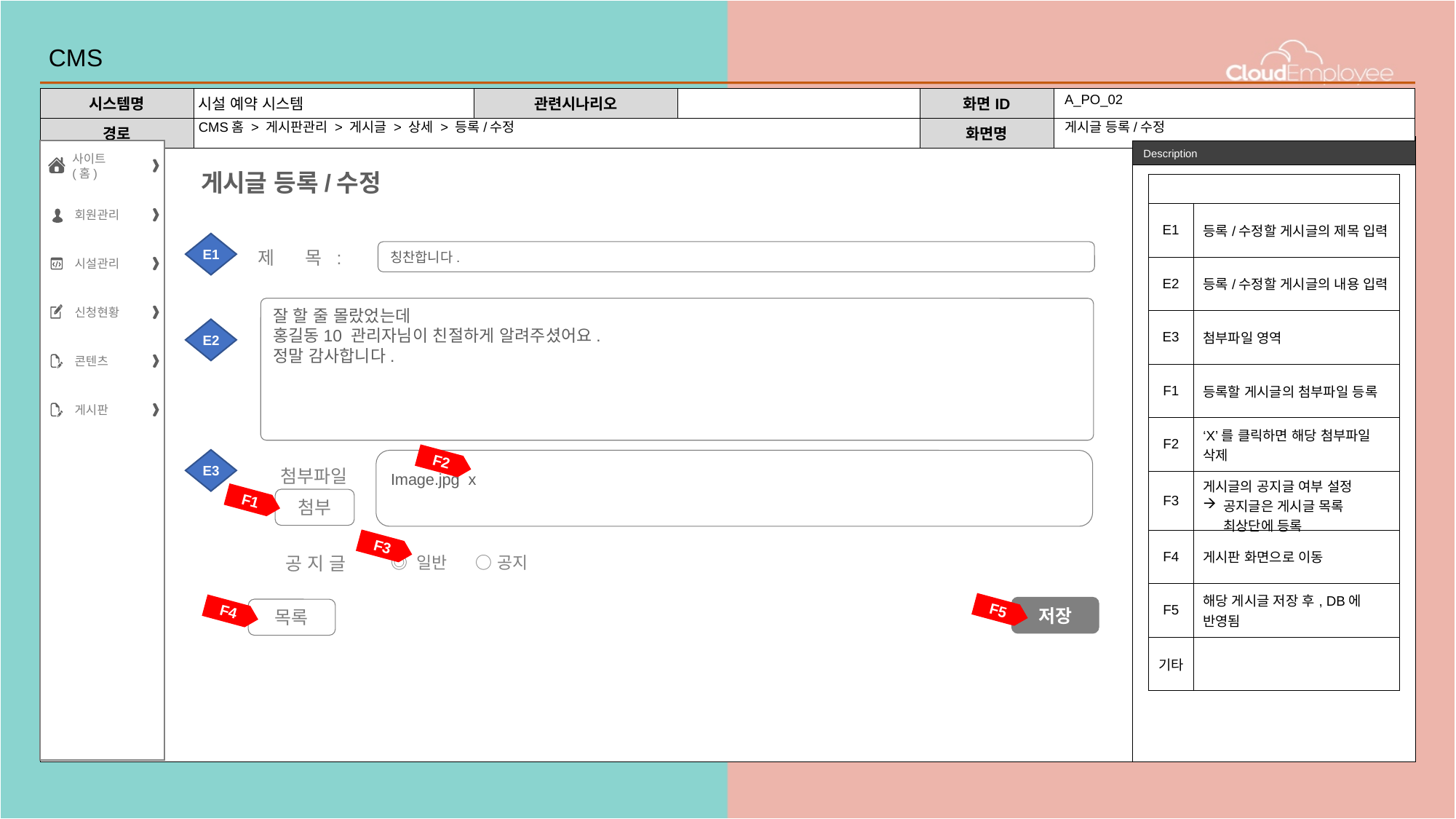

# CMS

A_PO_02
CMS홈 > 게시판관리 > 게시글 > 상세 > 등록/수정
게시글 등록/수정

사이트(홈)

회원관리

시설관리

신청현황

콘텐츠

게시판

게시글 등록/수정
|  |  |
| --- | --- |
| E1 | 등록/수정할 게시글의 제목 입력 |
| E2 | 등록/수정할 게시글의 내용 입력 |
| E3 | 첨부파일 영역 |
| F1 | 등록할 게시글의 첨부파일 등록 |
| F2 | ‘X’를 클릭하면 해당 첨부파일 삭제 |
| F3 | 게시글의 공지글 여부 설정 공지글은 게시글 목록 최상단에 등록 |
| F4 | 게시판 화면으로 이동 |
| F5 | 해당 게시글 저장 후, DB에 반영됨 |
| 기타 |  |
E1
제      목  :
칭찬합니다.
잘 할 줄 몰랐었는데
홍길동10 관리자님이 친절하게 알려주셨어요.
정말 감사합니다.
E2
E3
F2
Image.jpg  x

첨부파일
F1
첨부
F3
공 지 글
◎ 일반      ○ 공지
저장
목록
F5
F4